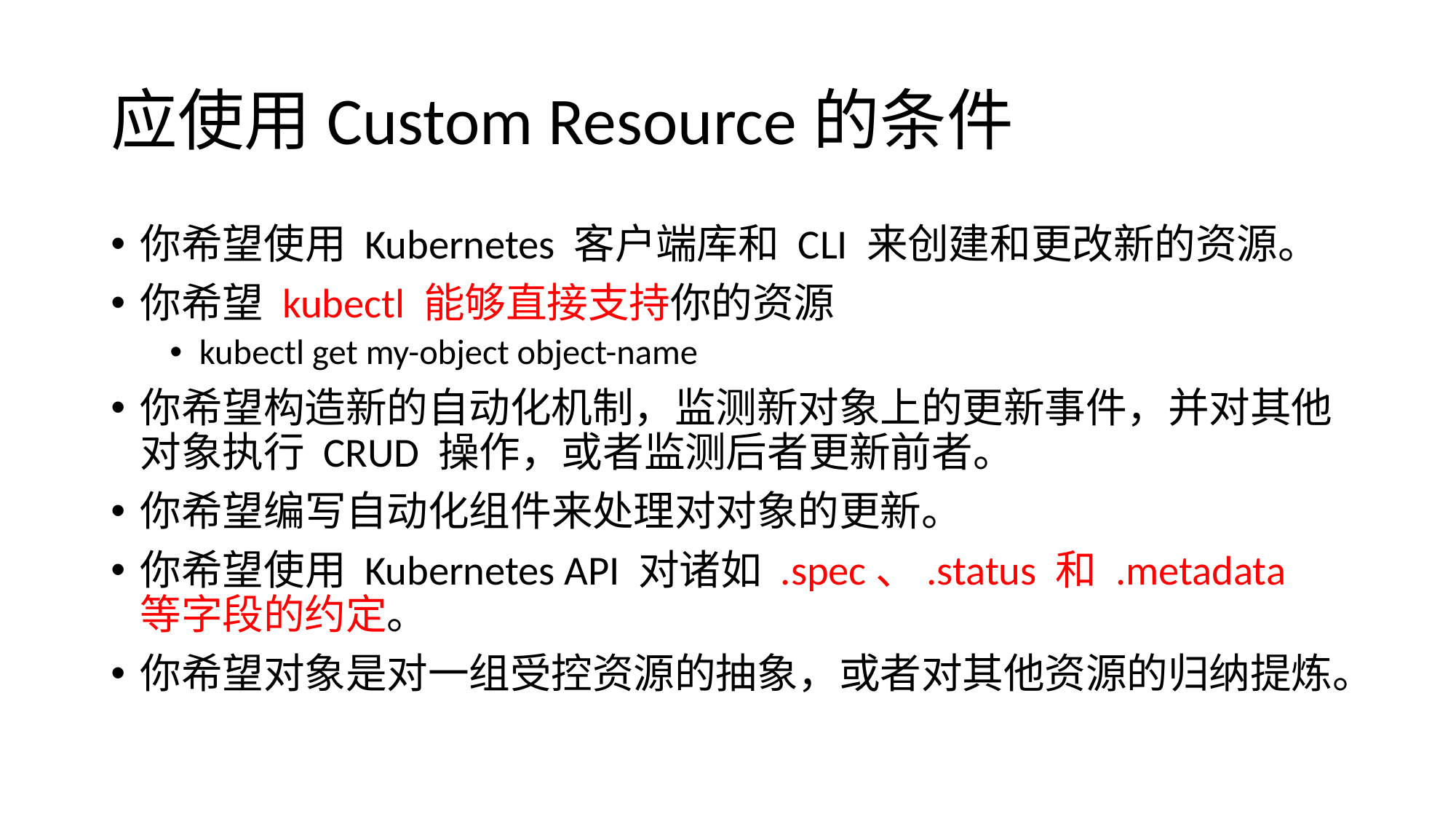

# 应使用Custom Resource的条件
你希望使用 Kubernetes 客户端库和 CLI 来创建和更改新的资源。
你希望 kubectl 能够直接支持你的资源
kubectl get my-object object-name
你希望构造新的自动化机制，监测新对象上的更新事件，并对其他对象执行 CRUD 操作，或者监测后者更新前者。
你希望编写自动化组件来处理对对象的更新。
你希望使用 Kubernetes API 对诸如 .spec、.status 和 .metadata 等字段的约定。
你希望对象是对一组受控资源的抽象，或者对其他资源的归纳提炼。